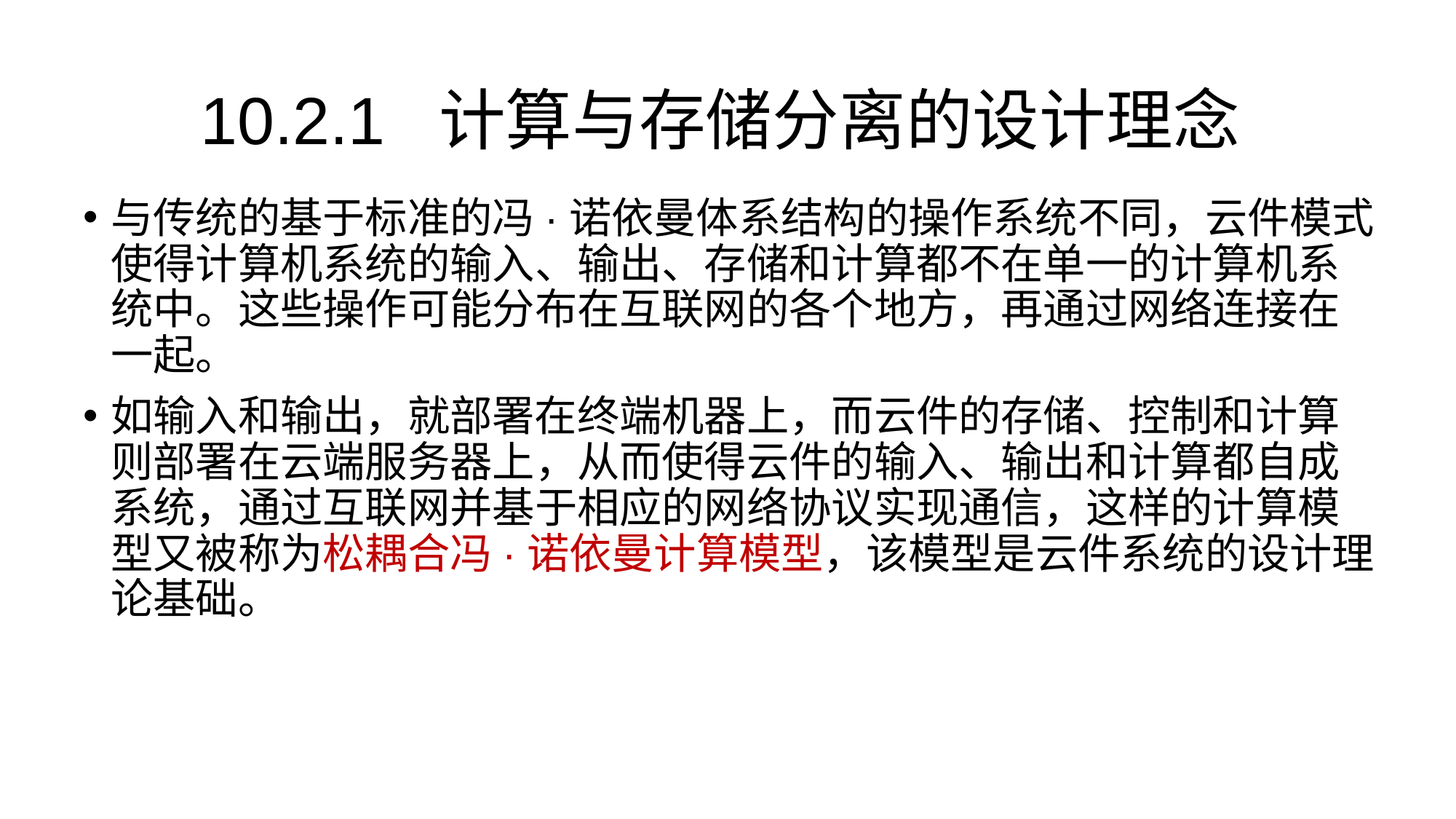

# 10.2.1  计算与存储分离的设计理念
与传统的基于标准的冯·诺依曼体系结构的操作系统不同，云件模式使得计算机系统的输入、输出、存储和计算都不在单一的计算机系统中。这些操作可能分布在互联网的各个地方，再通过网络连接在一起。
如输入和输出，就部署在终端机器上，而云件的存储、控制和计算则部署在云端服务器上，从而使得云件的输入、输出和计算都自成系统，通过互联网并基于相应的网络协议实现通信，这样的计算模型又被称为松耦合冯·诺依曼计算模型，该模型是云件系统的设计理论基础。